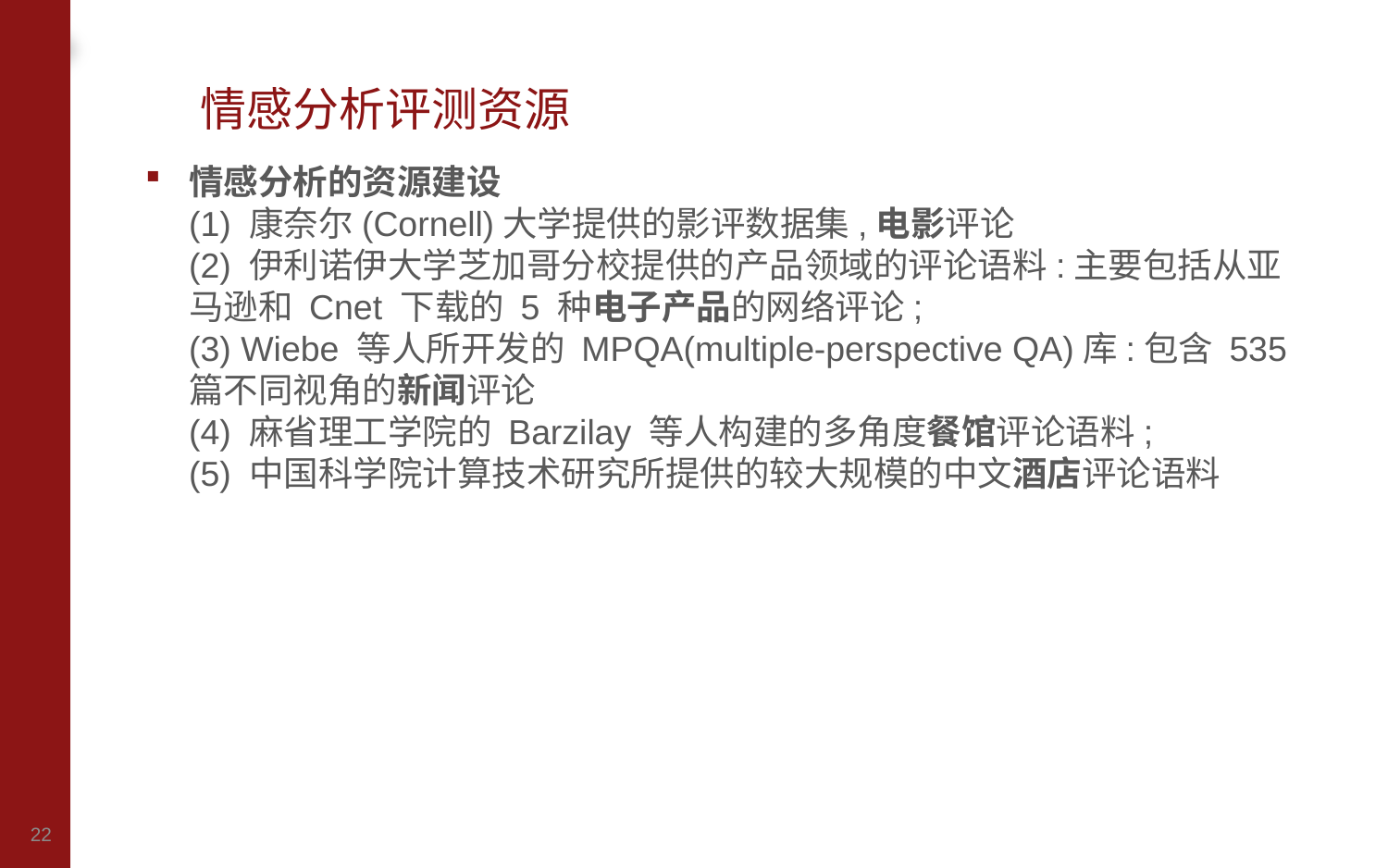

# 情感分析评测资源
情感分析的资源建设
(1) 康奈尔(Cornell)大学提供的影评数据集,电影评论
(2) 伊利诺伊大学芝加哥分校提供的产品领域的评论语料:主要包括从亚马逊和 Cnet 下载的 5 种电子产品的网络评论;
(3) Wiebe 等人所开发的 MPQA(multiple-perspective QA)库:包含 535 篇不同视角的新闻评论
(4) 麻省理工学院的 Barzilay 等人构建的多角度餐馆评论语料;
(5) 中国科学院计算技术研究所提供的较大规模的中文酒店评论语料
22